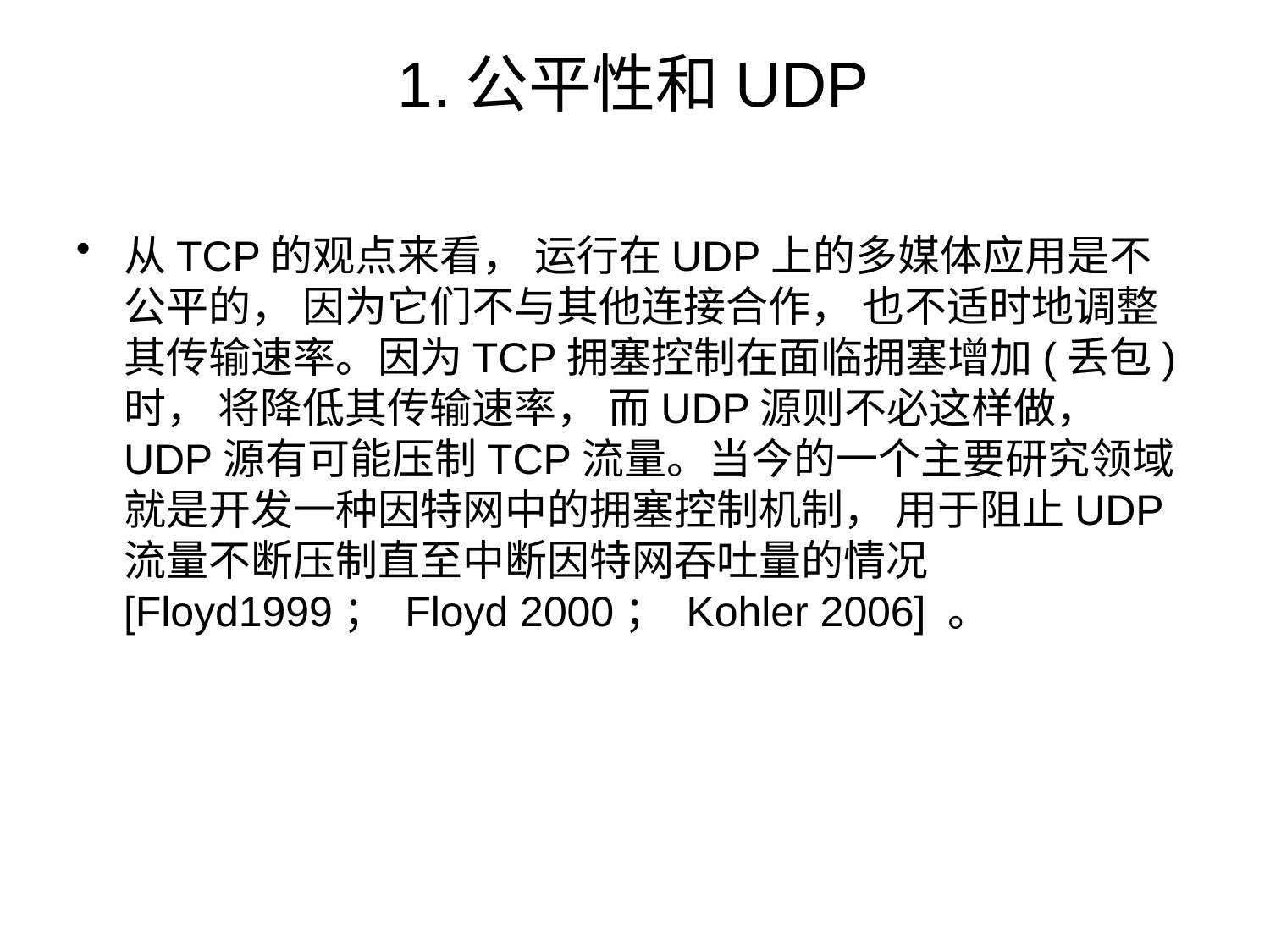

# 1.公平性和UDP
从TCP的观点来看， 运行在UDP上的多媒体应用是不公平的， 因为它们不与其他连接合作， 也不适时地调整其传输速率。因为TCP拥塞控制在面临拥塞增加(丢包) 时， 将降低其传输速率， 而UDP源则不必这样做， UDP源有可能压制TCP流量。当今的一个主要研究领域就是开发一种因特网中的拥塞控制机制， 用于阻止UDP流量不断压制直至中断因特网吞吐量的情况[Floyd1999； Floyd 2000； Kohler 2006] 。